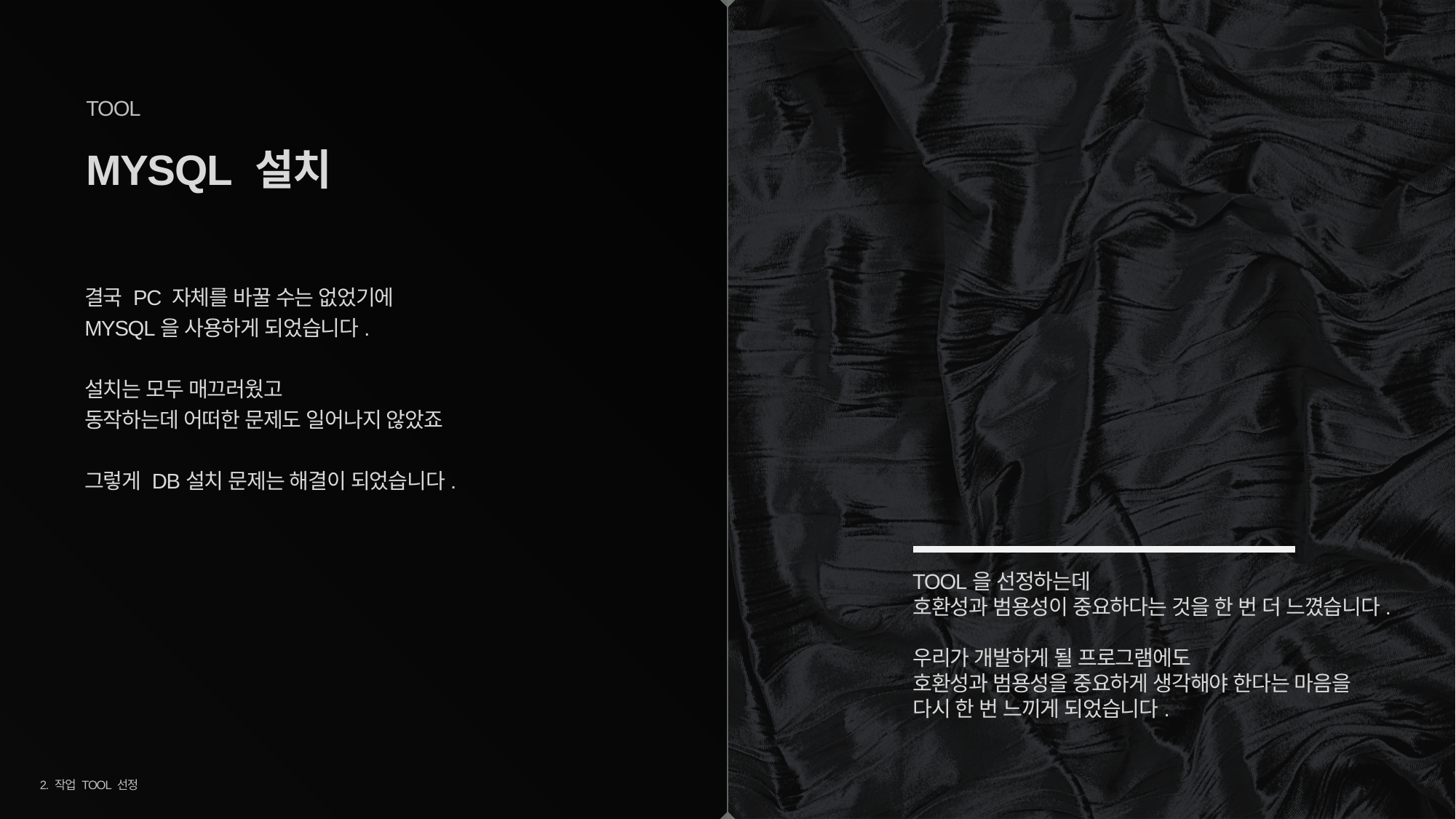

TOOL
# MYSQL 설치
결국 PC 자체를 바꿀 수는 없었기에
MYSQL을 사용하게 되었습니다.

설치는 모두 매끄러웠고
동작하는데 어떠한 문제도 일어나지 않았죠

그렇게 DB설치 문제는 해결이 되었습니다.
TOOL을 선정하는데
호환성과 범용성이 중요하다는 것을 한 번 더 느꼈습니다.

우리가 개발하게 될 프로그램에도
호환성과 범용성을 중요하게 생각해야 한다는 마음을
다시 한 번 느끼게 되었습니다.

2. 작업 TOOL 선정
9